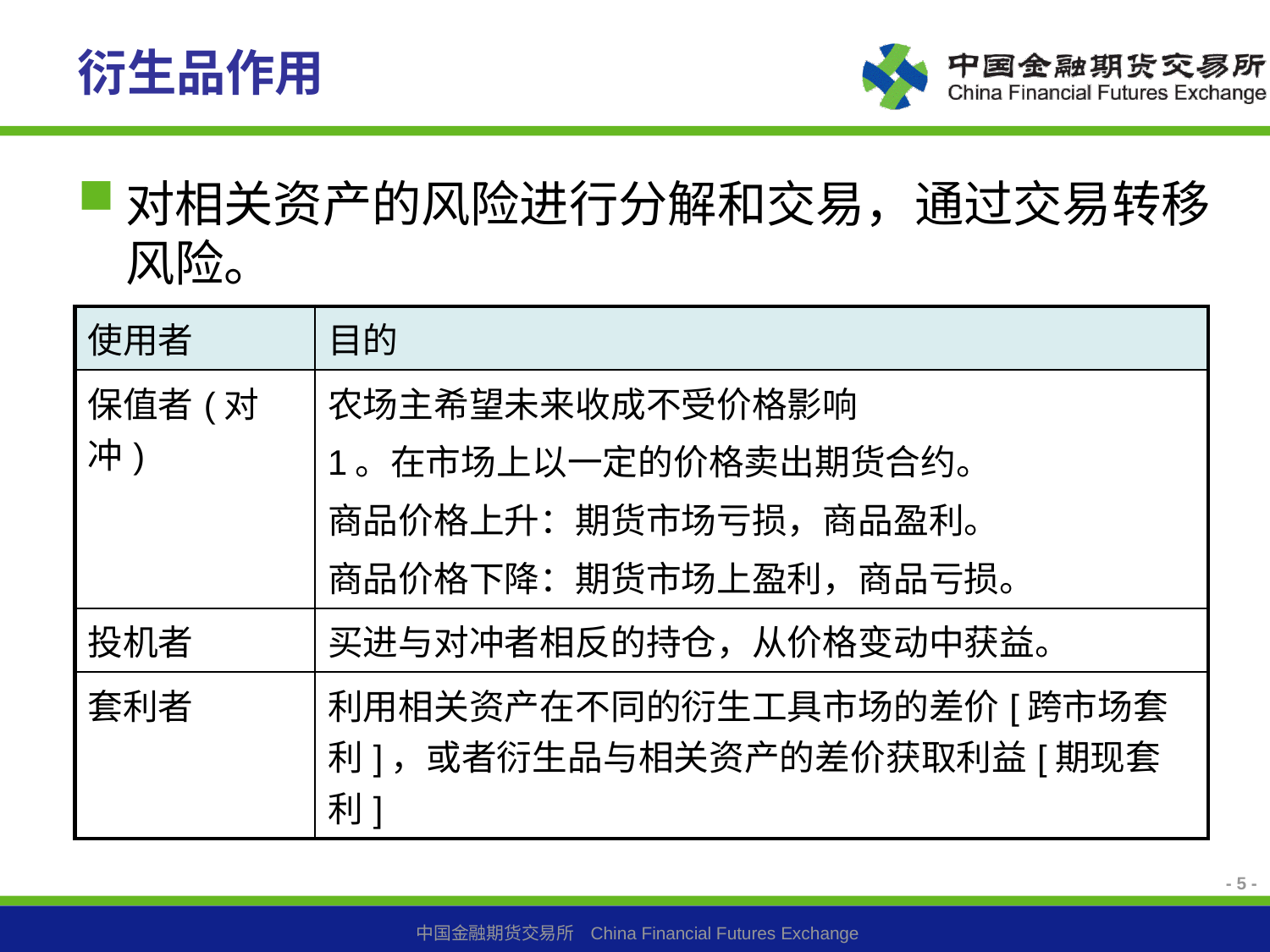

# 衍生品作用
对相关资产的风险进行分解和交易，通过交易转移风险。
| 使用者 | 目的 |
| --- | --- |
| 保值者(对冲) | 农场主希望未来收成不受价格影响 1。在市场上以一定的价格卖出期货合约。 商品价格上升：期货市场亏损，商品盈利。 商品价格下降：期货市场上盈利，商品亏损。 |
| 投机者 | 买进与对冲者相反的持仓，从价格变动中获益。 |
| 套利者 | 利用相关资产在不同的衍生工具市场的差价[跨市场套利]，或者衍生品与相关资产的差价获取利益[期现套利] |
- 5 -